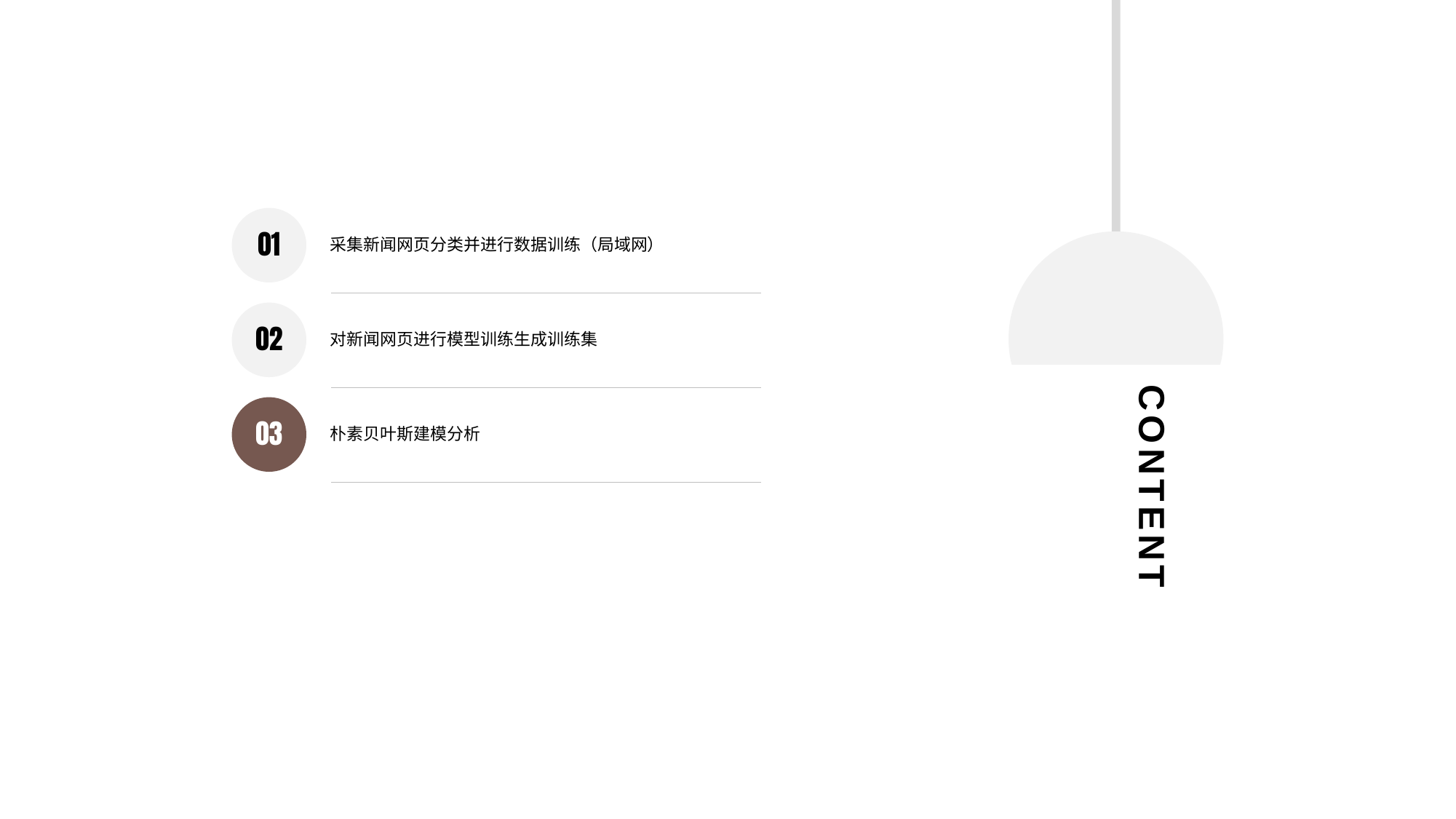

01
采集新闻网页分类并进行数据训练（局域网）
02
对新闻网页进行模型训练生成训练集
CONTENT
03
朴素贝叶斯建模分析